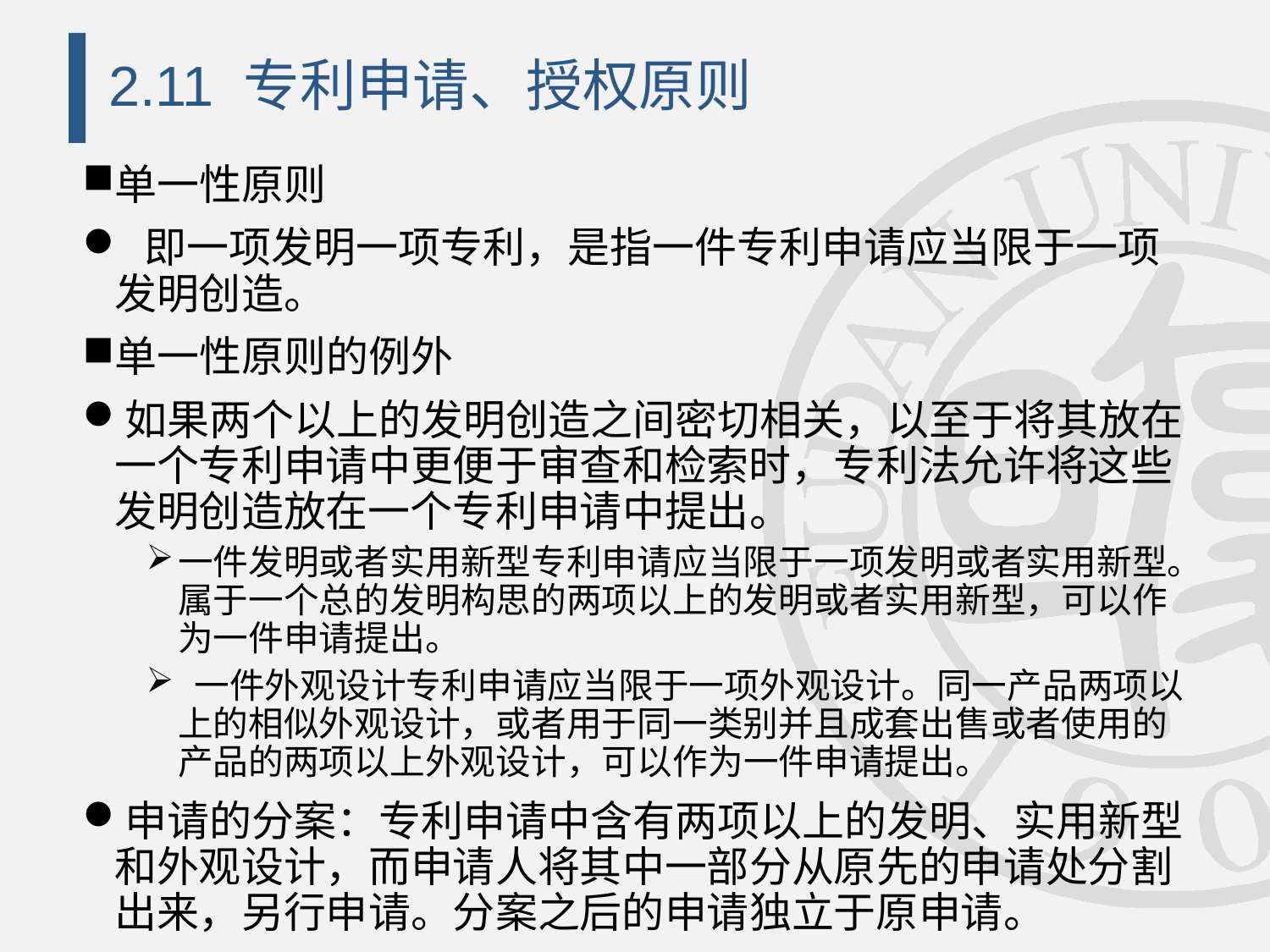

# 2.11 专利申请、授权原则
单一性原则
 即一项发明一项专利，是指一件专利申请应当限于一项发明创造。
单一性原则的例外
如果两个以上的发明创造之间密切相关，以至于将其放在一个专利申请中更便于审查和检索时，专利法允许将这些发明创造放在一个专利申请中提出。
一件发明或者实用新型专利申请应当限于一项发明或者实用新型。属于一个总的发明构思的两项以上的发明或者实用新型，可以作为一件申请提出。
 一件外观设计专利申请应当限于一项外观设计。同一产品两项以上的相似外观设计，或者用于同一类别并且成套出售或者使用的产品的两项以上外观设计，可以作为一件申请提出。
申请的分案：专利申请中含有两项以上的发明、实用新型和外观设计，而申请人将其中一部分从原先的申请处分割出来，另行申请。分案之后的申请独立于原申请。